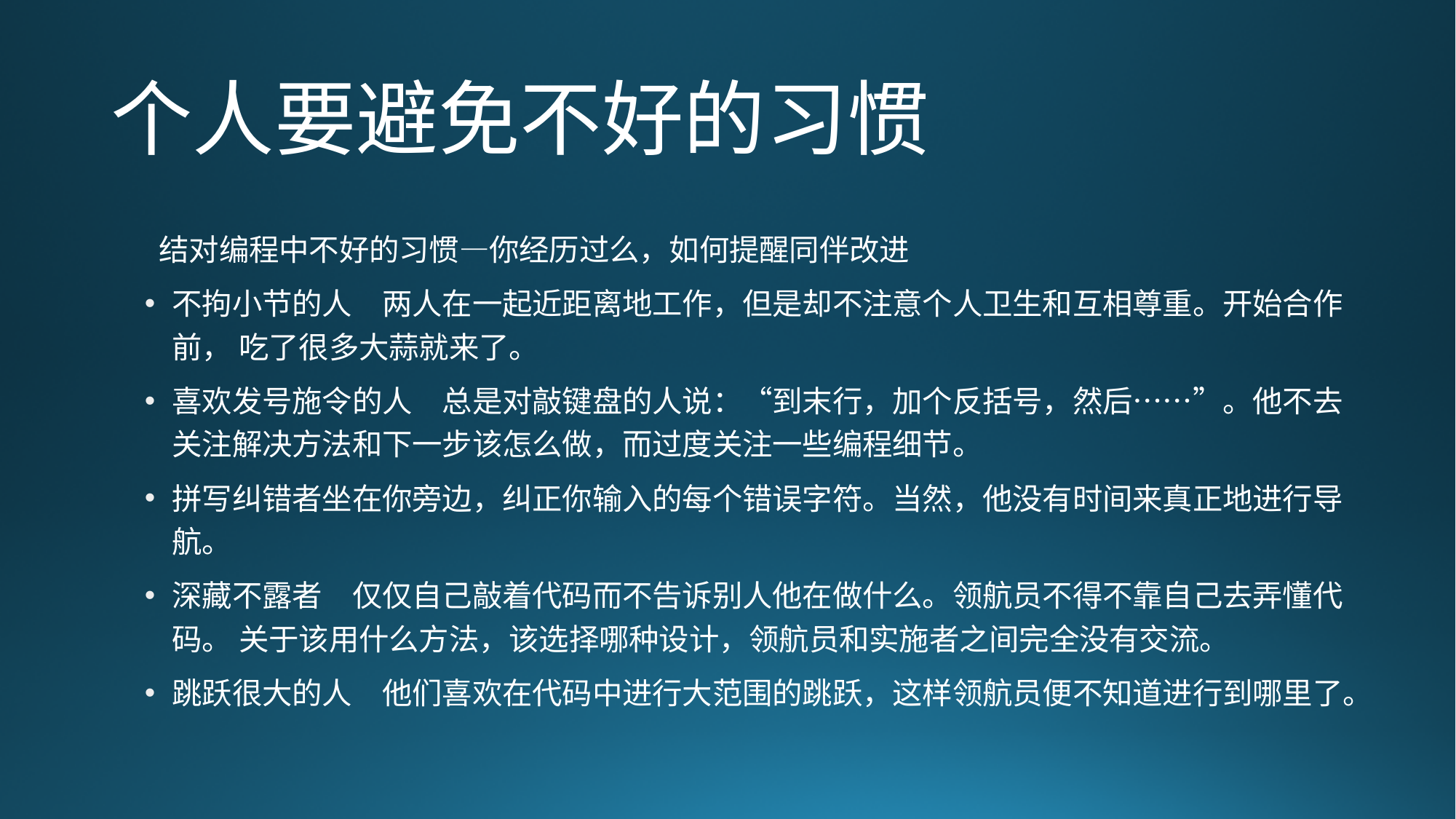

# 个人要避免不好的习惯
结对编程中不好的习惯—你经历过么，如何提醒同伴改进
不拘小节的人　两人在一起近距离地工作，但是却不注意个人卫生和互相尊重。开始合作前， 吃了很多大蒜就来了。
喜欢发号施令的人　总是对敲键盘的人说：“到末行，加个反括号，然后……”。他不去关注解决方法和下一步该怎么做，而过度关注一些编程细节。
拼写纠错者坐在你旁边，纠正你输入的每个错误字符。当然，他没有时间来真正地进行导航。
深藏不露者　仅仅自己敲着代码而不告诉别人他在做什么。领航员不得不靠自己去弄懂代码。 关于该用什么方法，该选择哪种设计，领航员和实施者之间完全没有交流。
跳跃很大的人　他们喜欢在代码中进行大范围的跳跃，这样领航员便不知道进行到哪里了。